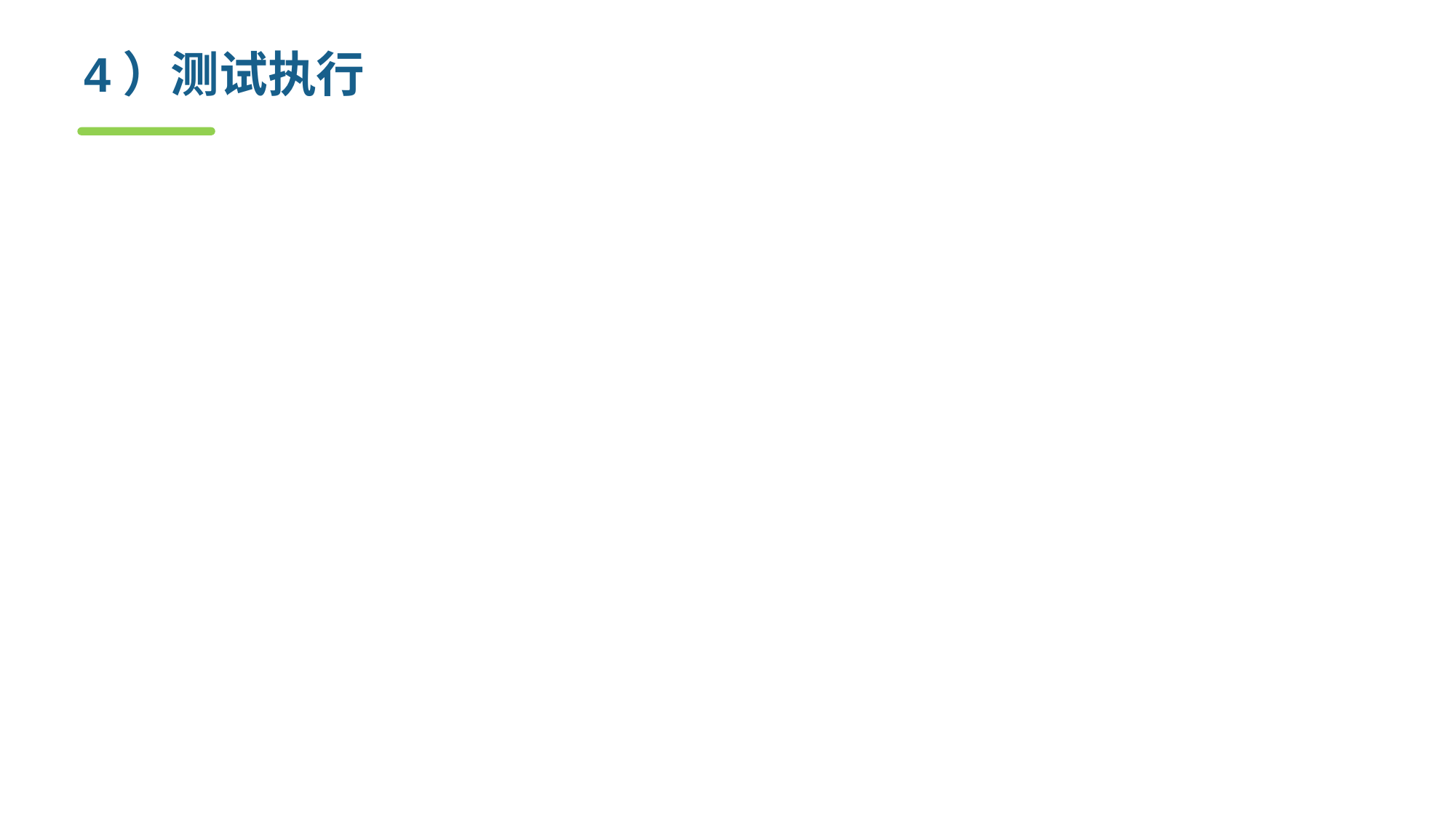

# 4）测试执行
任务：执行测试用例
对于手动测试：
测试者按事先准备好的手工过程进行测试，测试者输入数据、观察输出、记录发现的问题。
对于自动测试：
可能只需要启动测试工具，并告诉工具执行哪些测试用例。
文档：测试记录、缺陷报告
102